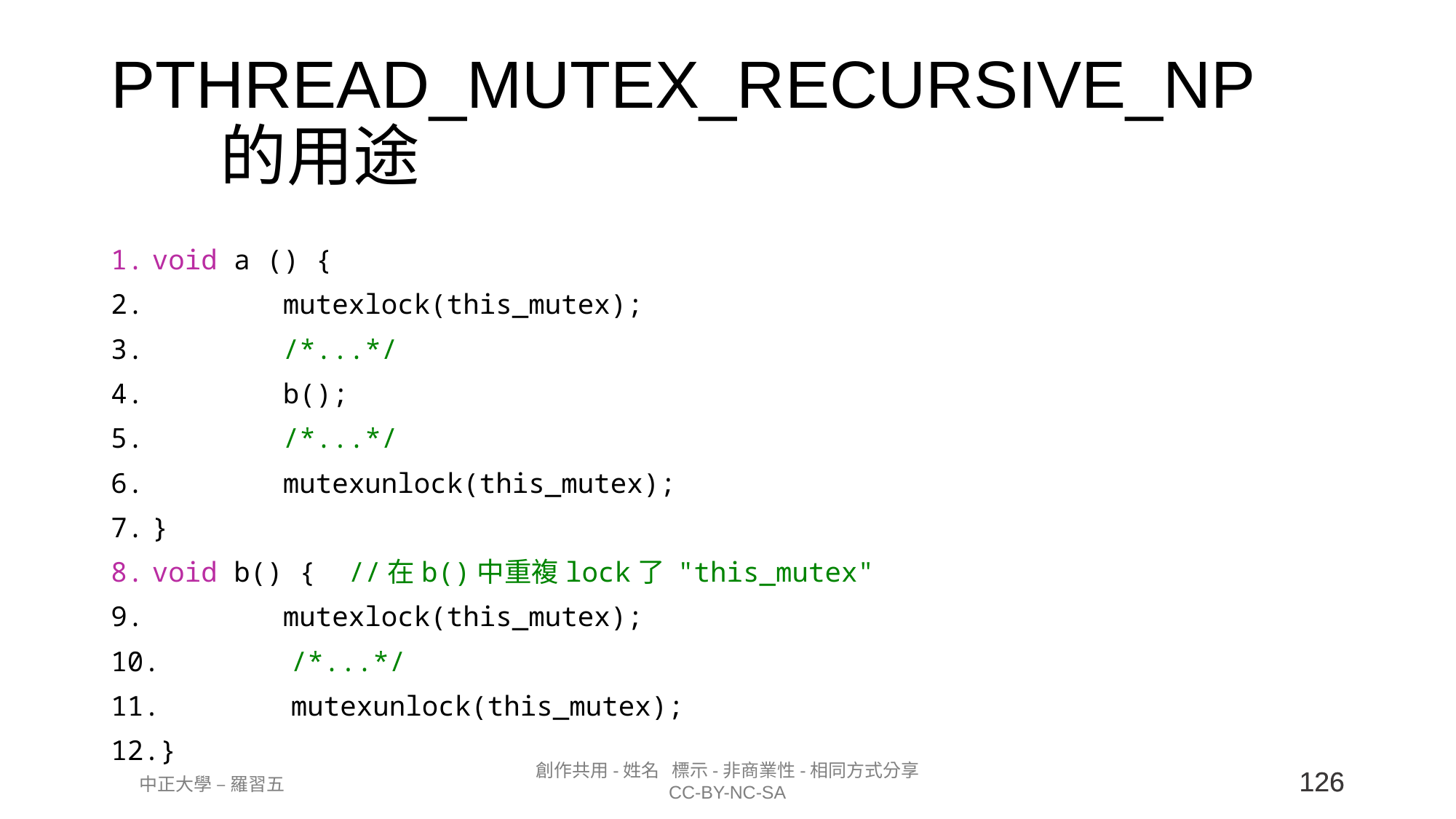

# PTHREAD_MUTEX_RECURSIVE_NP 的用途
void a () {
        mutexlock(this_mutex);
        /*...*/
        b();
        /*...*/
        mutexunlock(this_mutex);
}
void b() {  //在b()中重複lock了 "this_mutex"
        mutexlock(this_mutex);
        /*...*/
        mutexunlock(this_mutex);
}